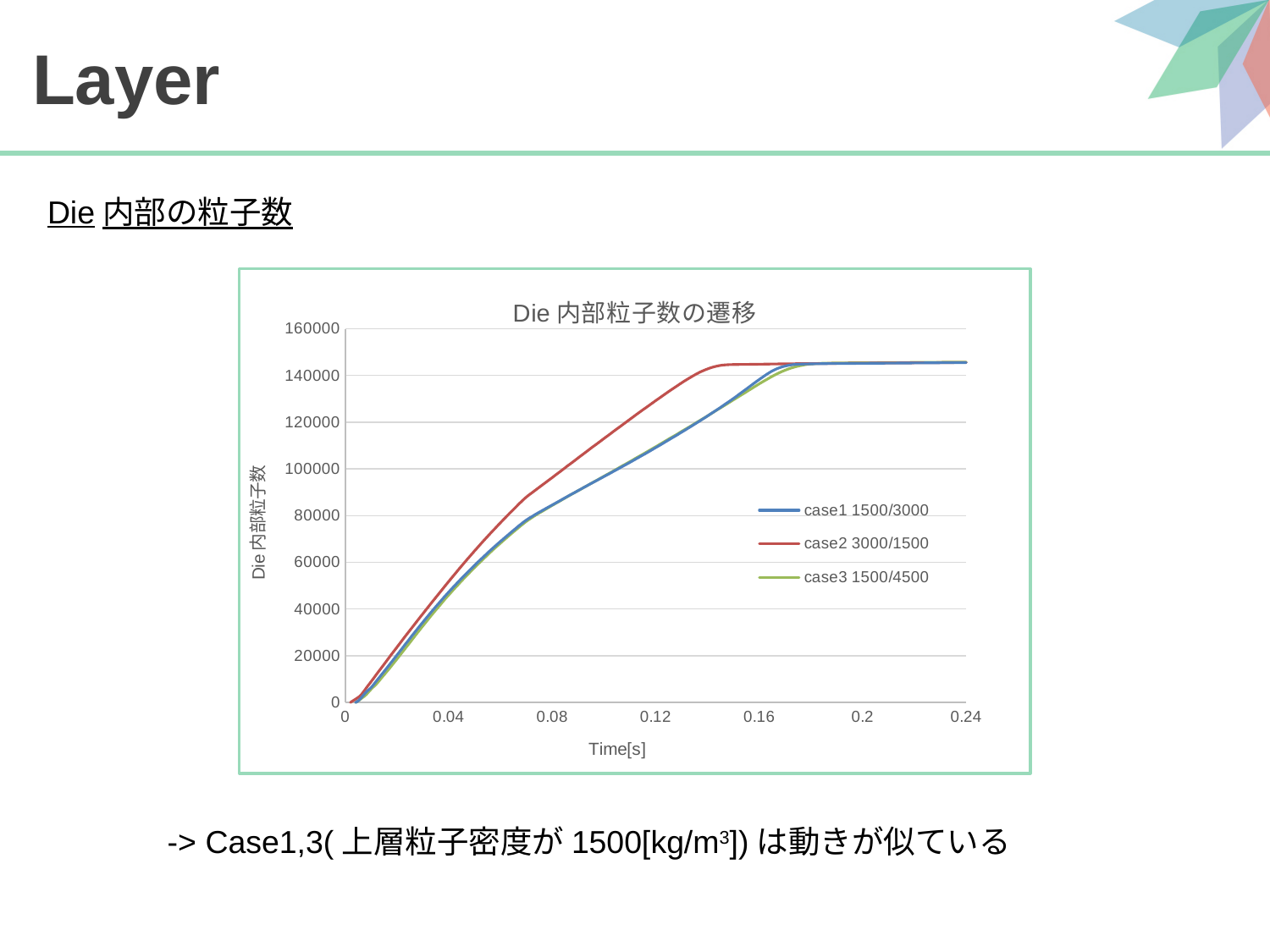

# Layer

Die内部の粒子数

### Chart: Die内部粒子数の遷移

| Category | case1 | case2 | case3 |
|---|---|---|---|
-> Case1,3(上層粒子密度が1500[kg/m3])は動きが似ている